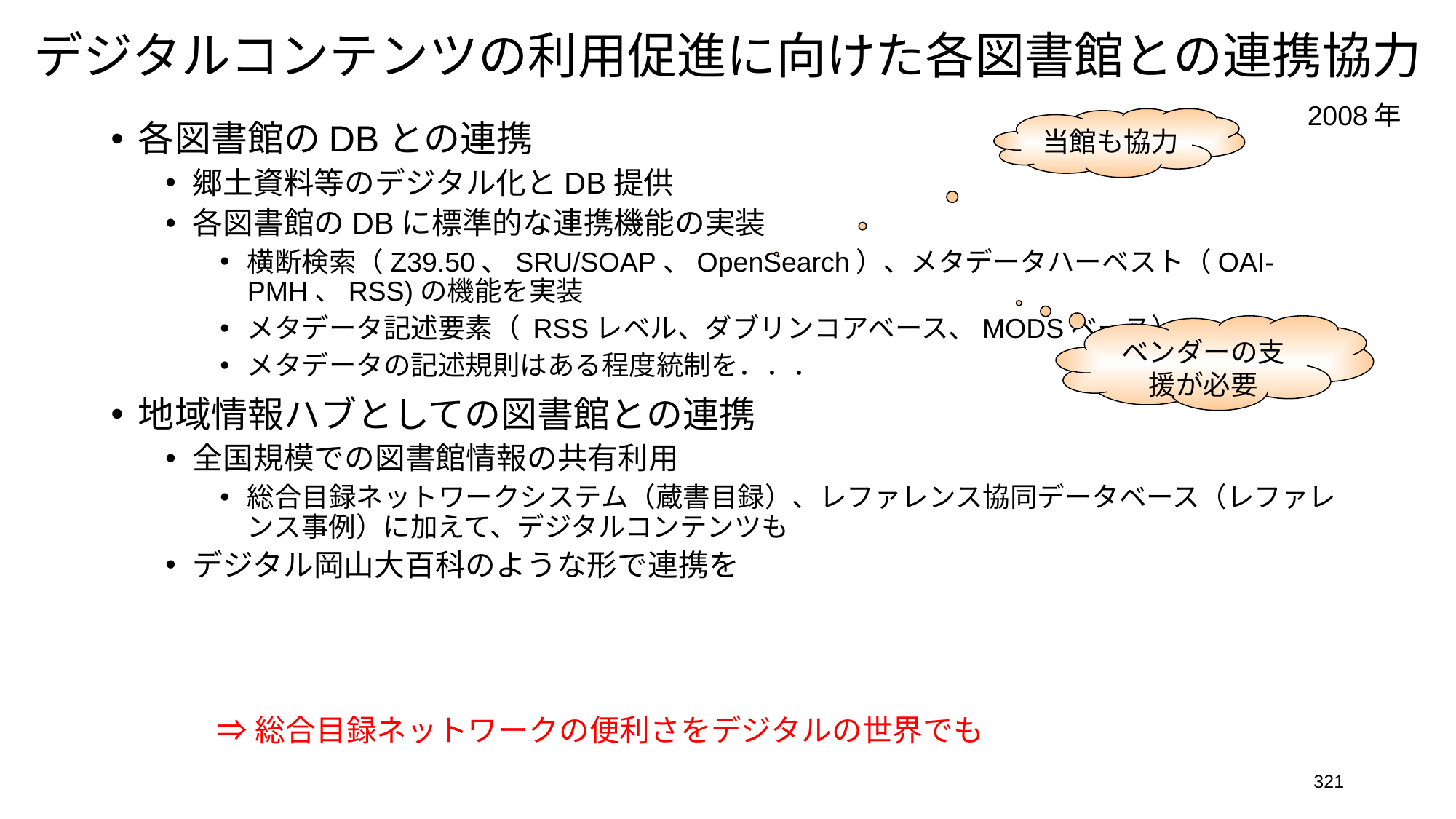

# デジタルコンテンツの利用促進に向けた各図書館との連携協力
2008年
当館も協力
各図書館のDBとの連携
郷土資料等のデジタル化とDB提供
各図書館のDBに標準的な連携機能の実装
横断検索（Z39.50、SRU/SOAP、OpenSearch）、メタデータハーベスト（OAI-PMH、RSS)の機能を実装
メタデータ記述要素（ RSSレベル、ダブリンコアベース、MODSベース）
メタデータの記述規則はある程度統制を．．．
地域情報ハブとしての図書館との連携
全国規模での図書館情報の共有利用
総合目録ネットワークシステム（蔵書目録）、レファレンス協同データベース（レファレンス事例）に加えて、デジタルコンテンツも
デジタル岡山大百科のような形で連携を
ベンダーの支援が必要
⇒総合目録ネットワークの便利さをデジタルの世界でも
321